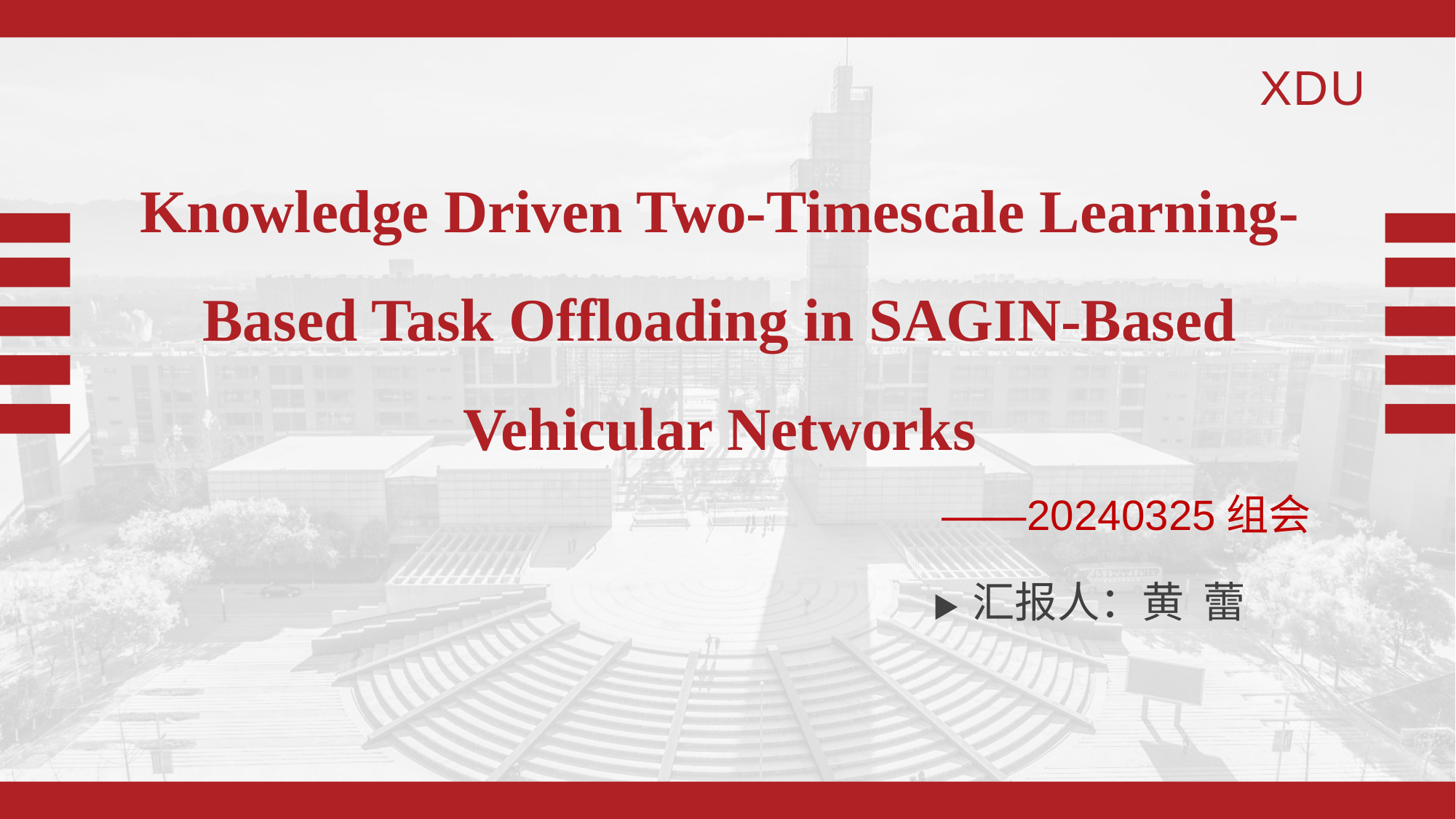

Knowledge Driven Two-Timescale Learning-Based Task Offloading in SAGIN-Based Vehicular Networks
——20240325组会

▶ 汇报人：黄  蕾